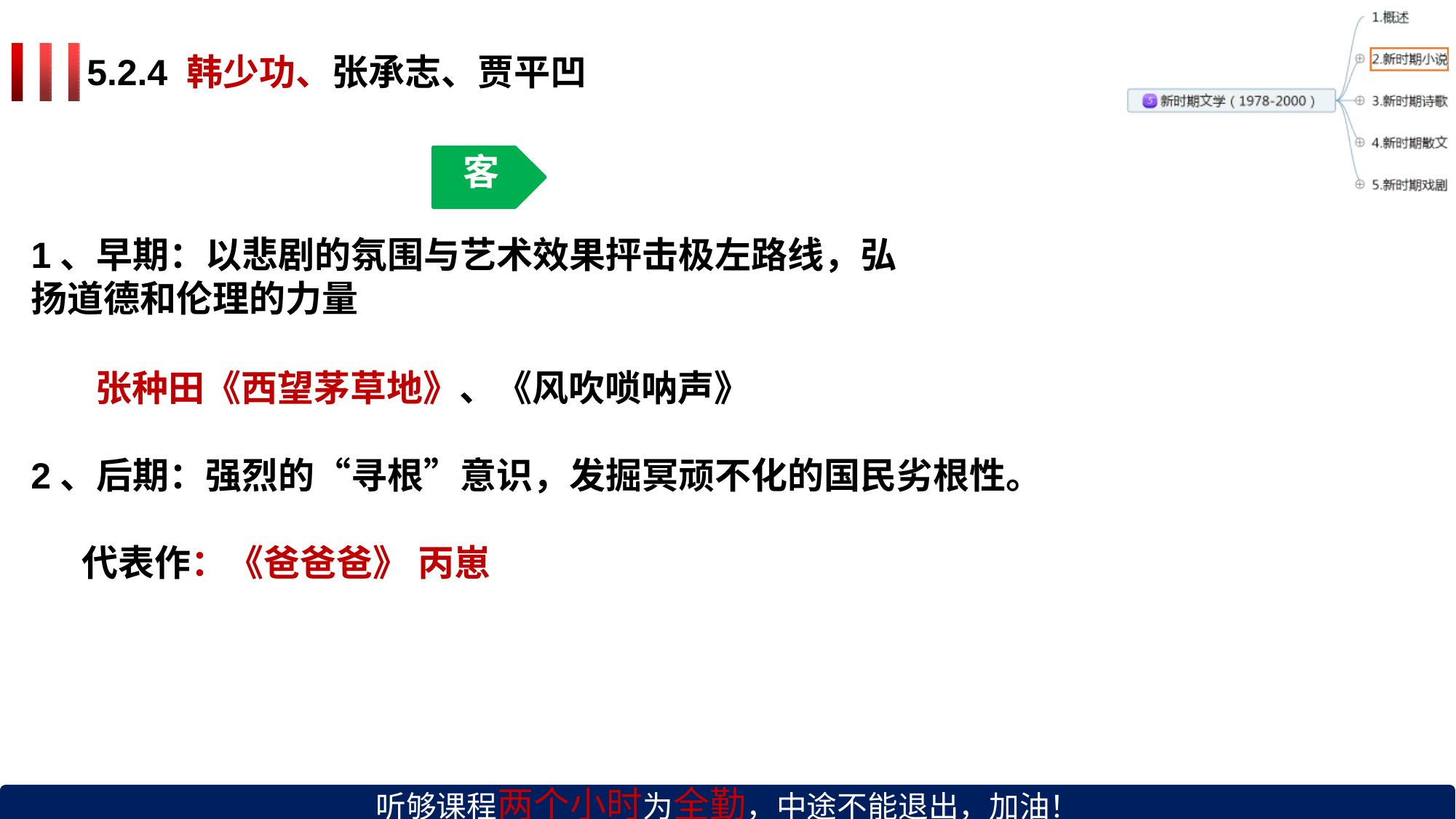

# 5.2.4 韩少功、张承志、贾平凹
客
1、早期：以悲剧的氛围与艺术效果抨击极左路线，弘扬道德和伦理的力量

张种田《西望茅草地》、《风吹唢呐声》
2、后期：强烈的“寻根”意识，发掘冥顽不化的国民劣根性。 代表作：《爸爸爸》 丙崽

听够课程两个小时为全勤，中途不能退出，加油！